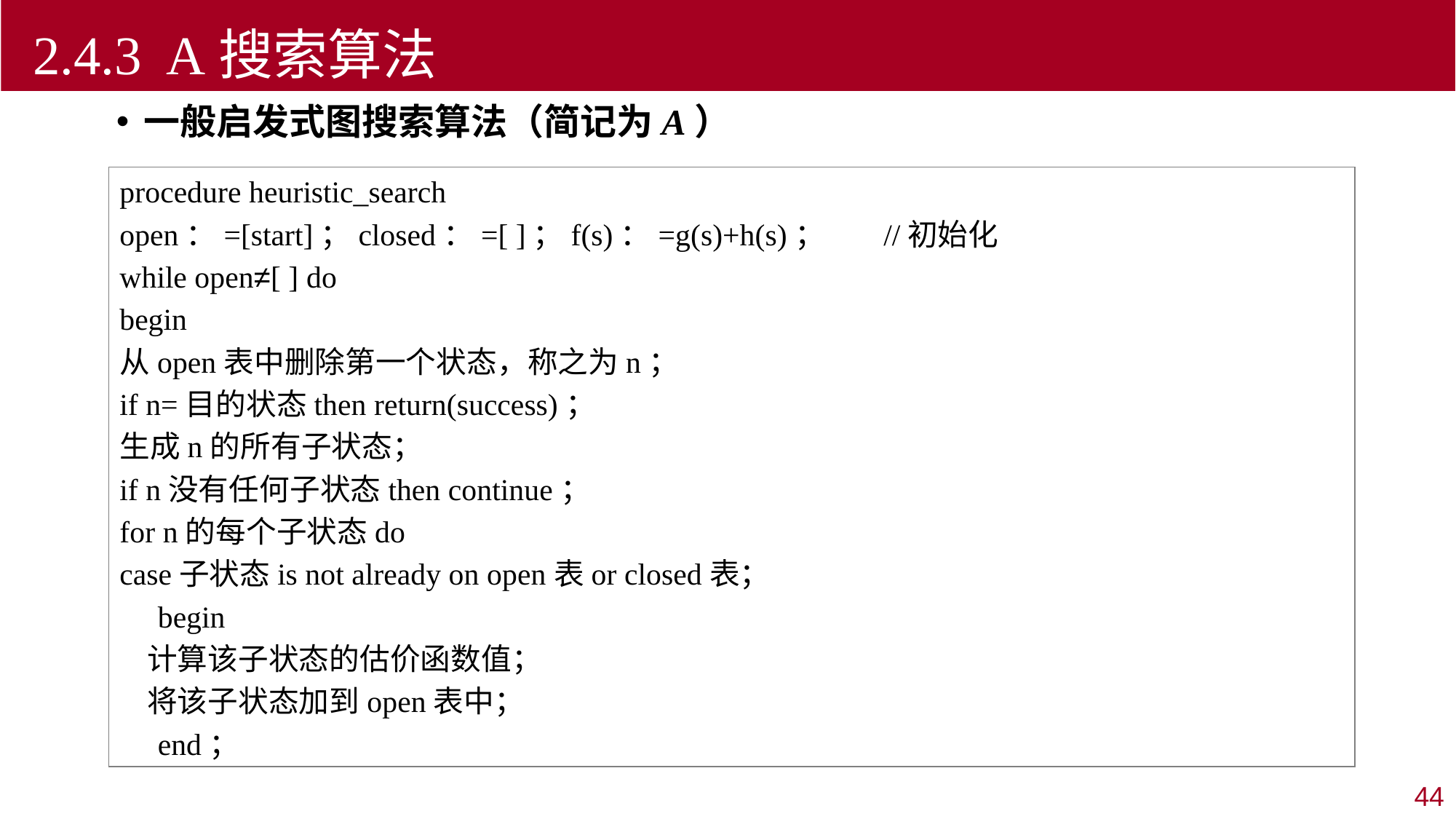

2.4.3  A搜索算法
一般启发式图搜索算法（简记为A）
procedure heuristic_search
open：=[start]；closed：=[ ]；f(s)：=g(s)+h(s)；	//初始化
while open≠[ ] do
begin
从open表中删除第一个状态，称之为n；
if n=目的状态then return(success)；
生成n的所有子状态；
if n没有任何子状态then continue；
for n的每个子状态do
case子状态is not already on open表or closed表；
     begin
   计算该子状态的估价函数值；
   将该子状态加到open表中；
     end；
44